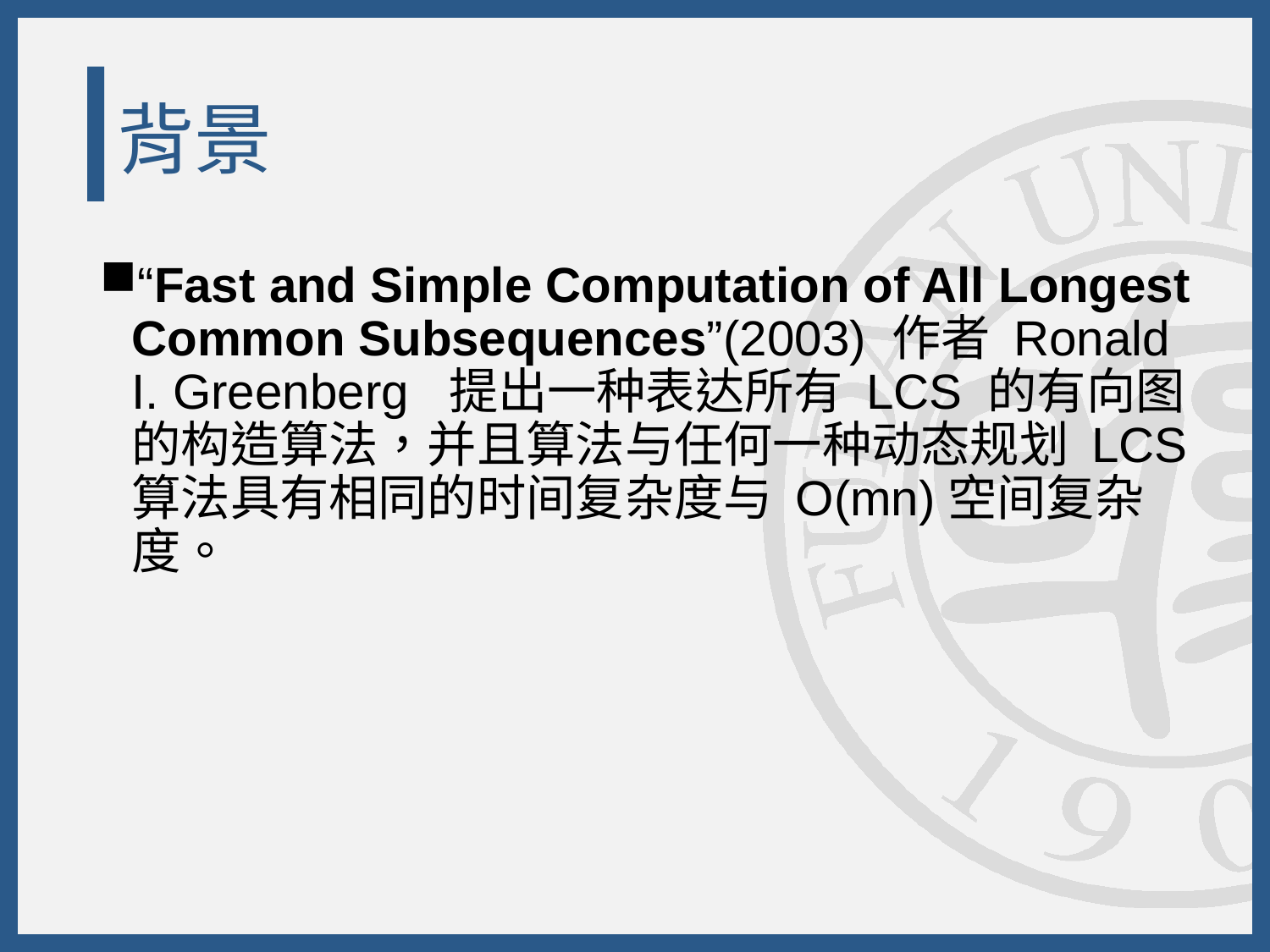

# 背景
“Fast and Simple Computation of All Longest Common Subsequences”(2003) 作者 Ronald I. Greenberg  提出一种表达所有 LCS 的有向图的构造算法，并且算法与任何一种动态规划 LCS 算法具有相同的时间复杂度与 O(mn)空间复杂度。